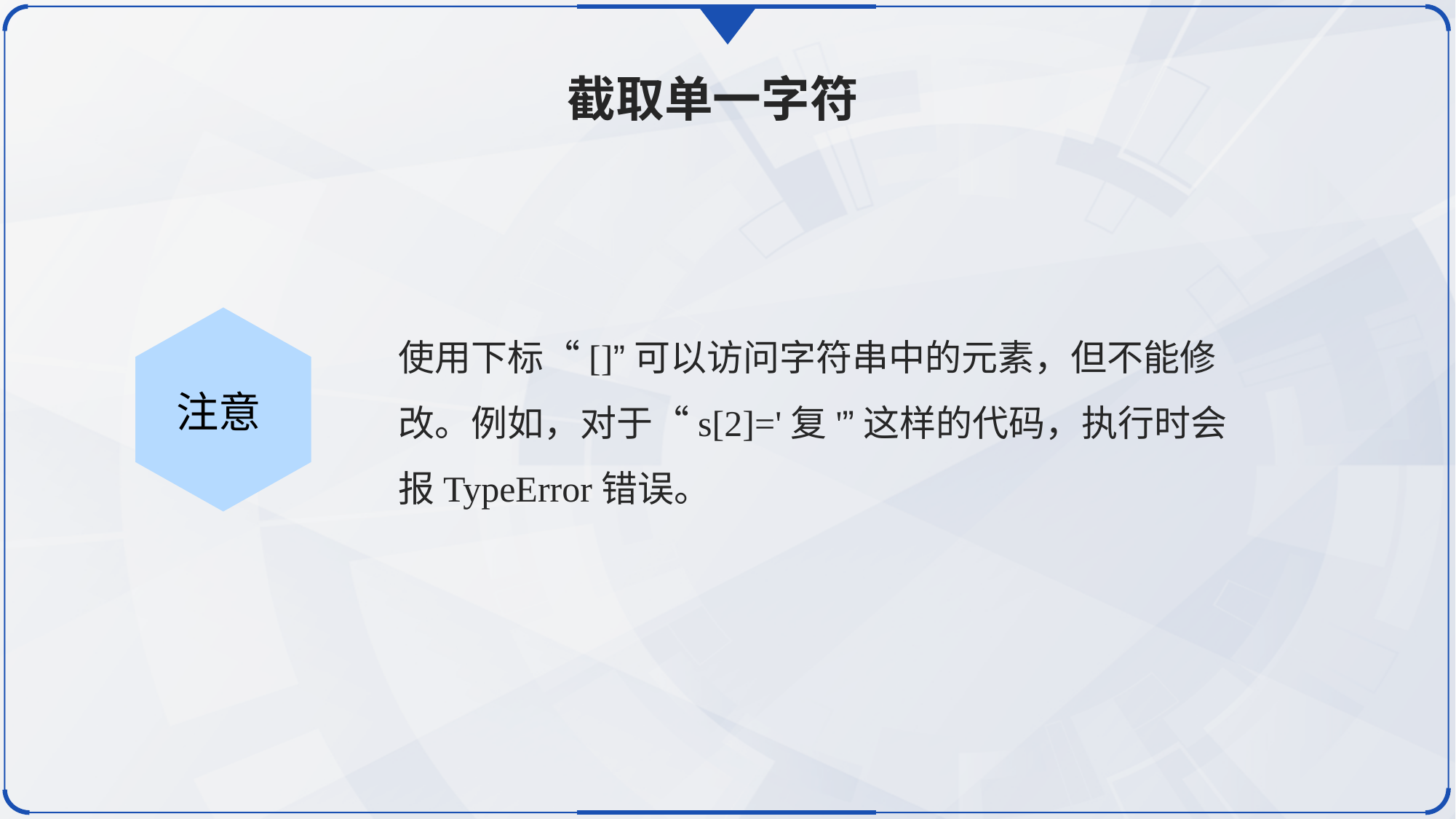

截取单一字符

注意
使用下标“[]”可以访问字符串中的元素，但不能修改。例如，对于“s[2]='复'”这样的代码，执行时会报TypeError错误。